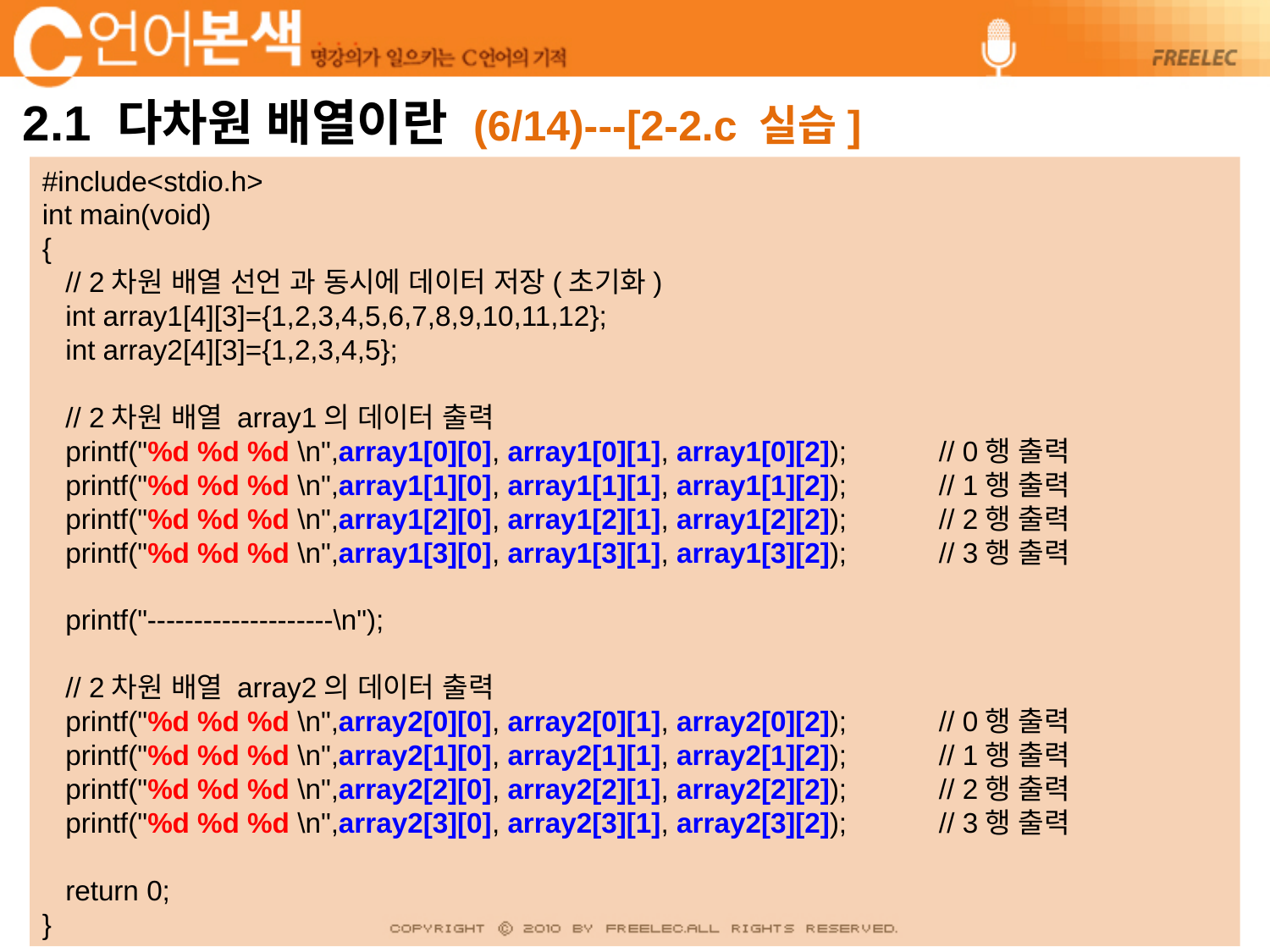

# 2.1 다차원 배열이란 (6/14)---[2-2.c 실습]
#include<stdio.h>
int main(void)
{
   // 2차원 배열 선언 과 동시에 데이터 저장(초기화)
   int array1[4][3]={1,2,3,4,5,6,7,8,9,10,11,12};
   int array2[4][3]={1,2,3,4,5};

   // 2차원 배열 array1의 데이터 출력
   printf("%d %d %d \n",array1[0][0], array1[0][1], array1[0][2]);	 // 0행 출력
   printf("%d %d %d \n",array1[1][0], array1[1][1], array1[1][2]);	 // 1행 출력
   printf("%d %d %d \n",array1[2][0], array1[2][1], array1[2][2]);	 // 2행 출력
   printf("%d %d %d \n",array1[3][0], array1[3][1], array1[3][2]);	 // 3행 출력

   printf("--------------------\n");

   // 2차원 배열 array2의 데이터 출력
   printf("%d %d %d \n",array2[0][0], array2[0][1], array2[0][2]);	 // 0행 출력
   printf("%d %d %d \n",array2[1][0], array2[1][1], array2[1][2]);	 // 1행 출력
   printf("%d %d %d \n",array2[2][0], array2[2][1], array2[2][2]);	 // 2행 출력
   printf("%d %d %d \n",array2[3][0], array2[3][1], array2[3][2]);	 // 3행 출력

   return 0;
}